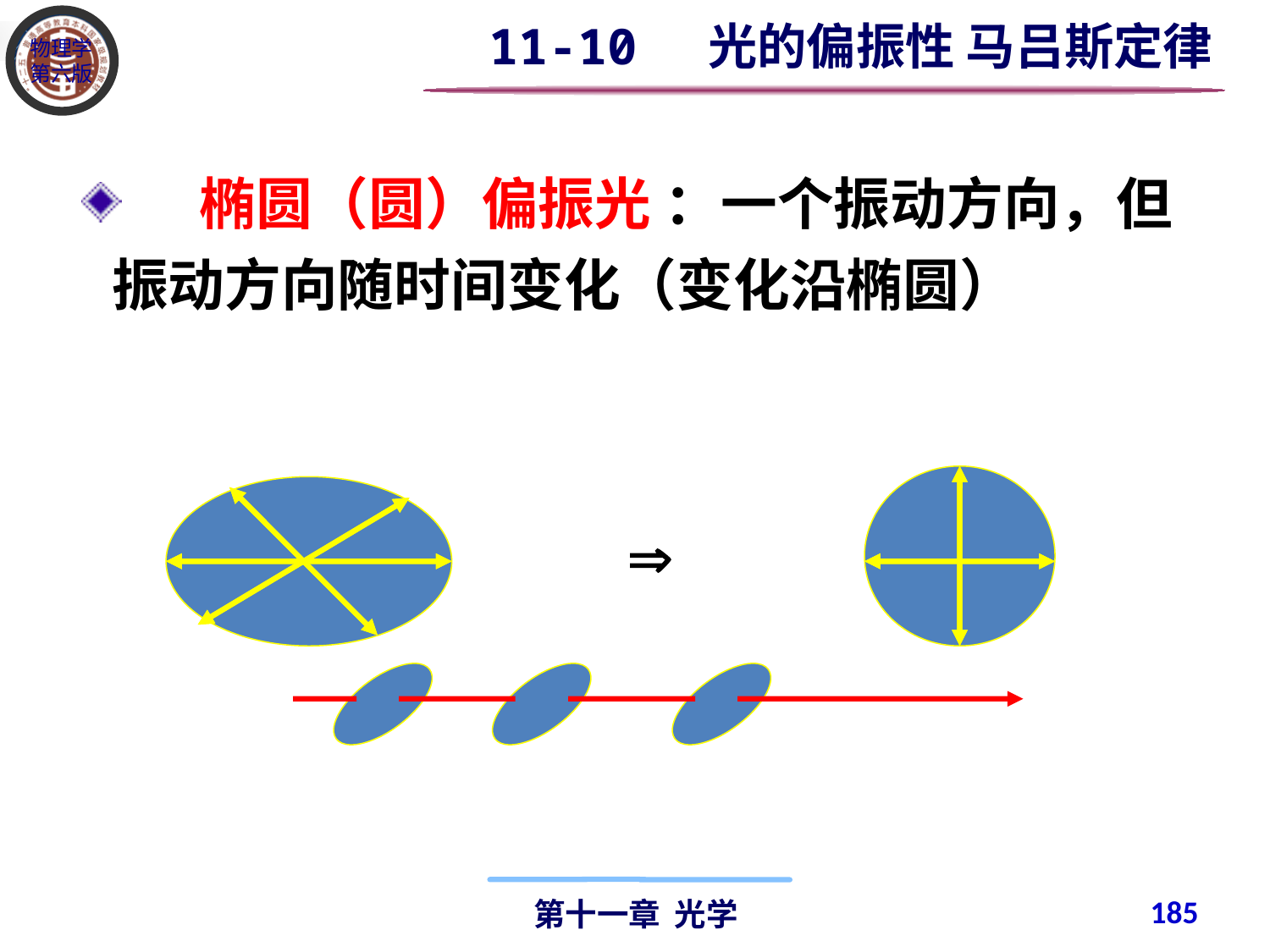

11-10  光的偏振性 马吕斯定律

     椭圆（圆）偏振光 ：一个振动方向，但振动方向随时间变化（变化沿椭圆）

⇒

185